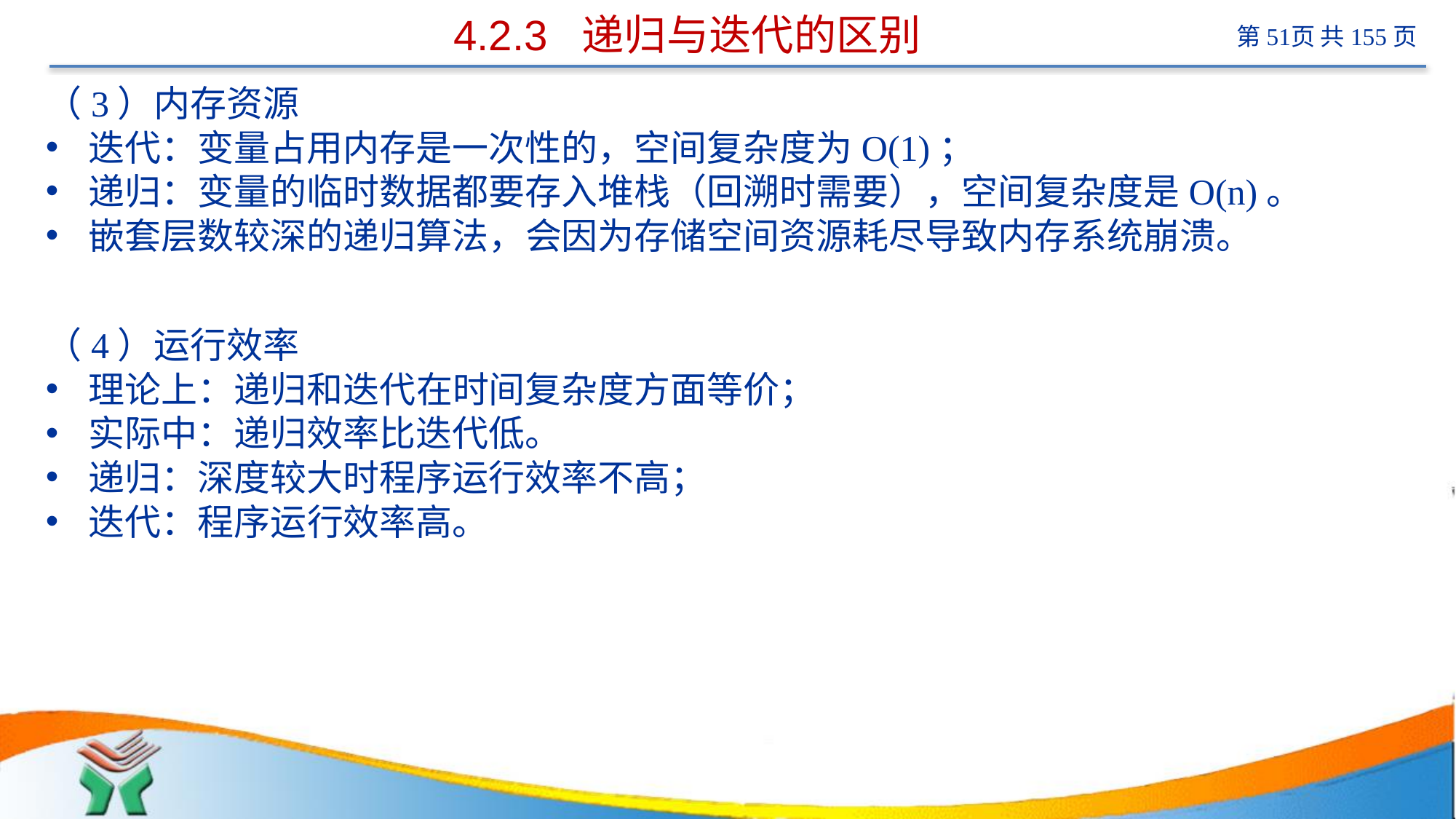

# 4.2.3  递归与迭代的区别
（3）内存资源
迭代：变量占用内存是一次性的，空间复杂度为O(1)；
递归：变量的临时数据都要存入堆栈（回溯时需要），空间复杂度是O(n)。
嵌套层数较深的递归算法，会因为存储空间资源耗尽导致内存系统崩溃。

（4）运行效率
理论上：递归和迭代在时间复杂度方面等价；
实际中：递归效率比迭代低。
递归：深度较大时程序运行效率不高；
迭代：程序运行效率高。